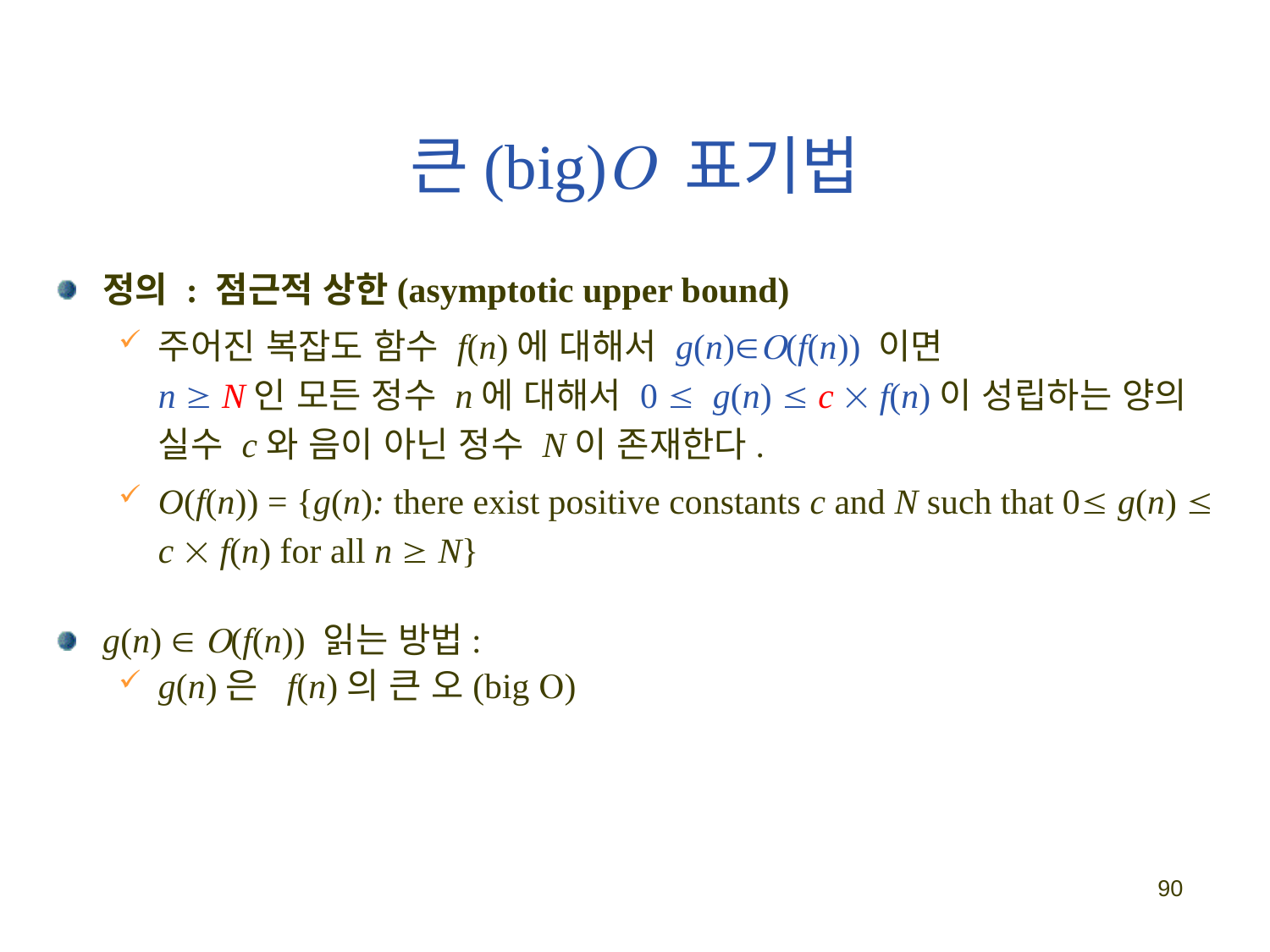

# 큰(big)Ο 표기법
정의 : 점근적 상한(asymptotic upper bound)
주어진 복잡도 함수 f(n)에 대해서 g(n)∈Ο(f(n)) 이면
n ≥ N인 모든 정수 n에 대해서 0 ≤  g(n) ≤ c × f(n)이 성립하는 양의 실수 c와 음이 아닌 정수 N이 존재한다.
O(f(n)) = {g(n): there exist positive constants c and N such that 0≤ g(n) ≤ c × f(n) for all n ≥ N}

g(n) ∈ Ο(f(n)) 읽는 방법:
g(n)은  f(n)의 큰 오(big Ο)
90